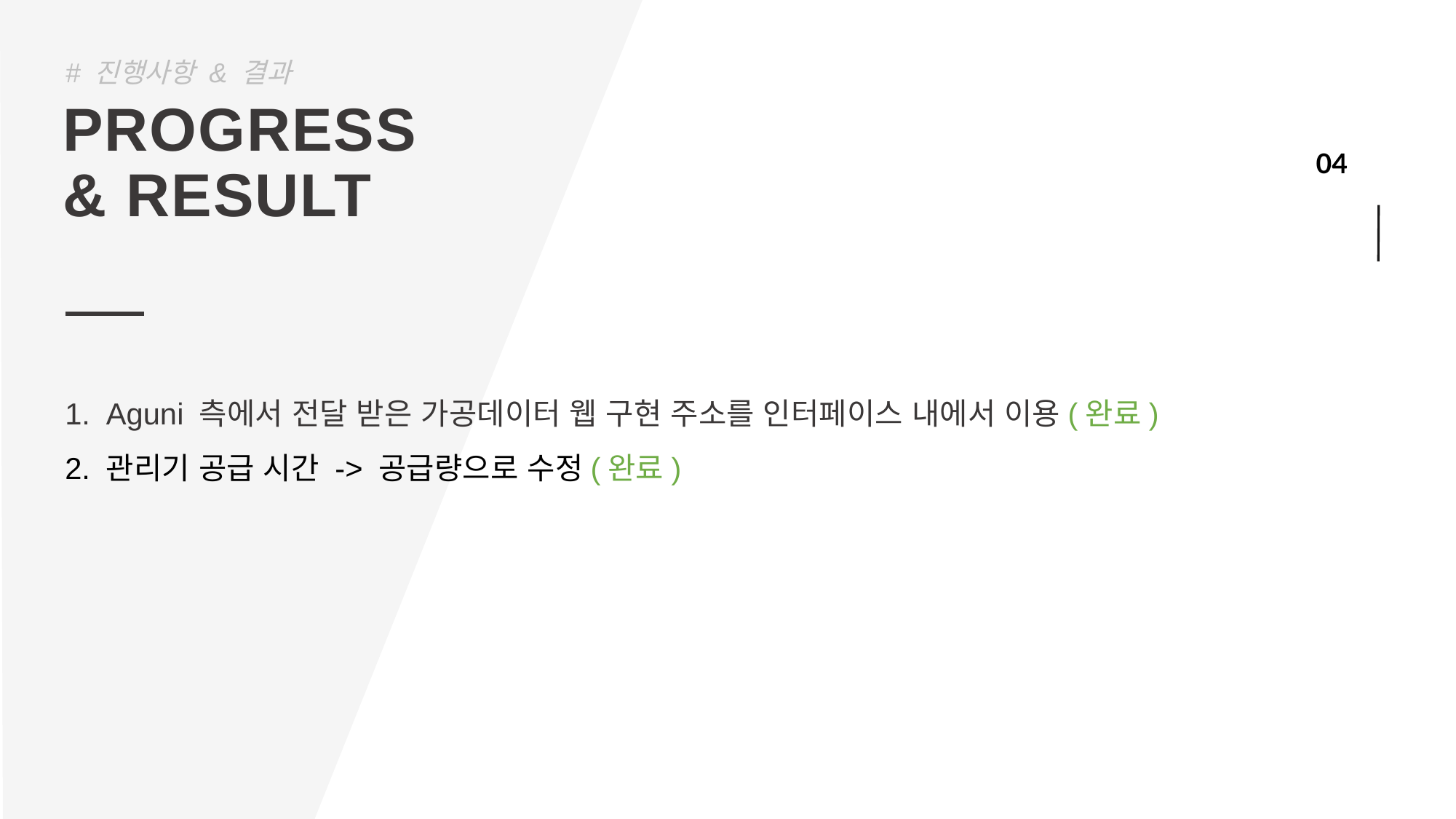

# 진행사항 & 결과
PROGRESS
& RESULT
Aguni 측에서 전달 받은 가공데이터 웹 구현 주소를 인터페이스 내에서 이용(완료)
관리기 공급 시간 -> 공급량으로 수정(완료)